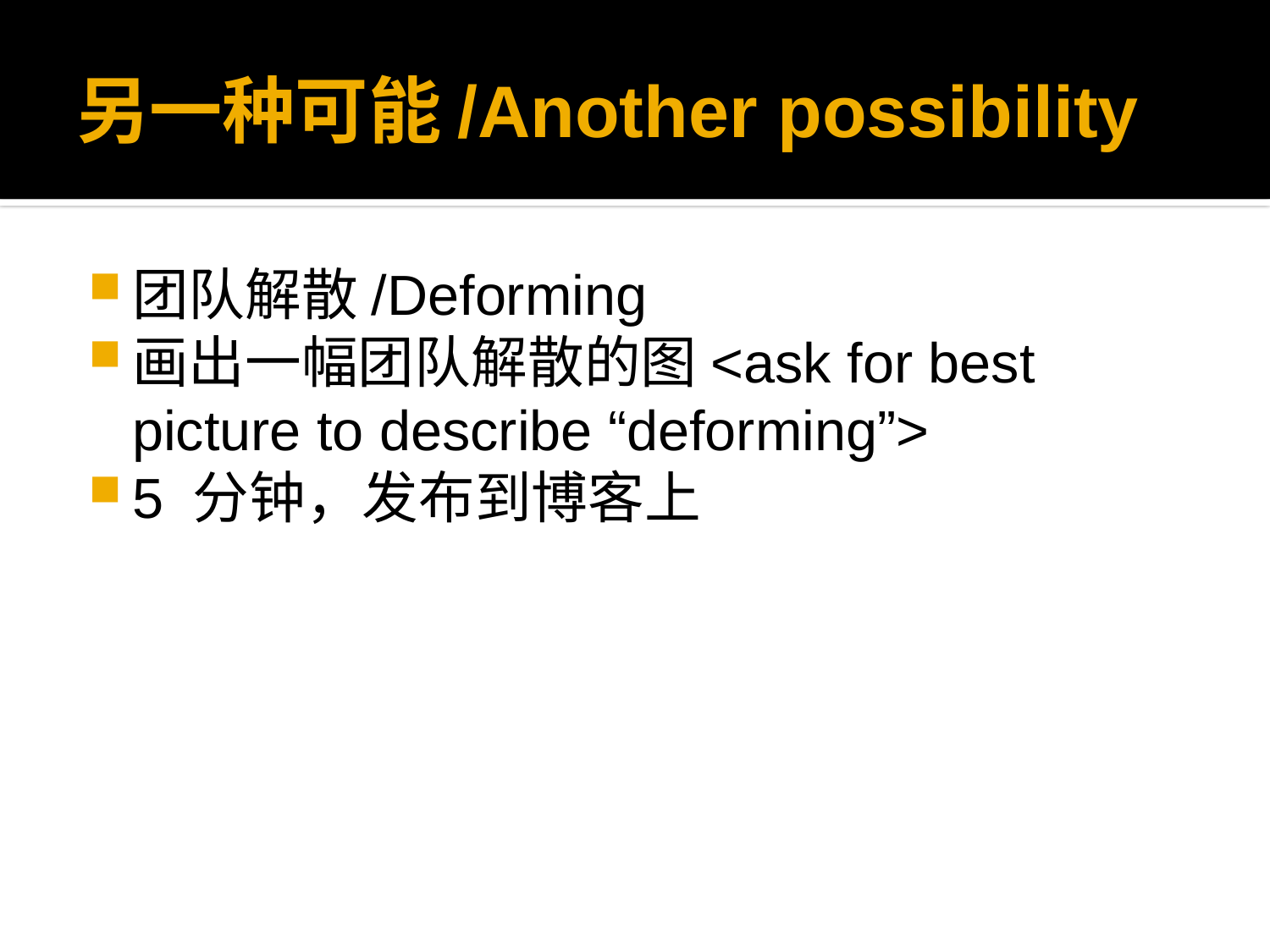

# 另一种可能/Another possibility
团队解散/Deforming
画出一幅团队解散的图<ask for best picture to describe “deforming”>
5 分钟，发布到博客上